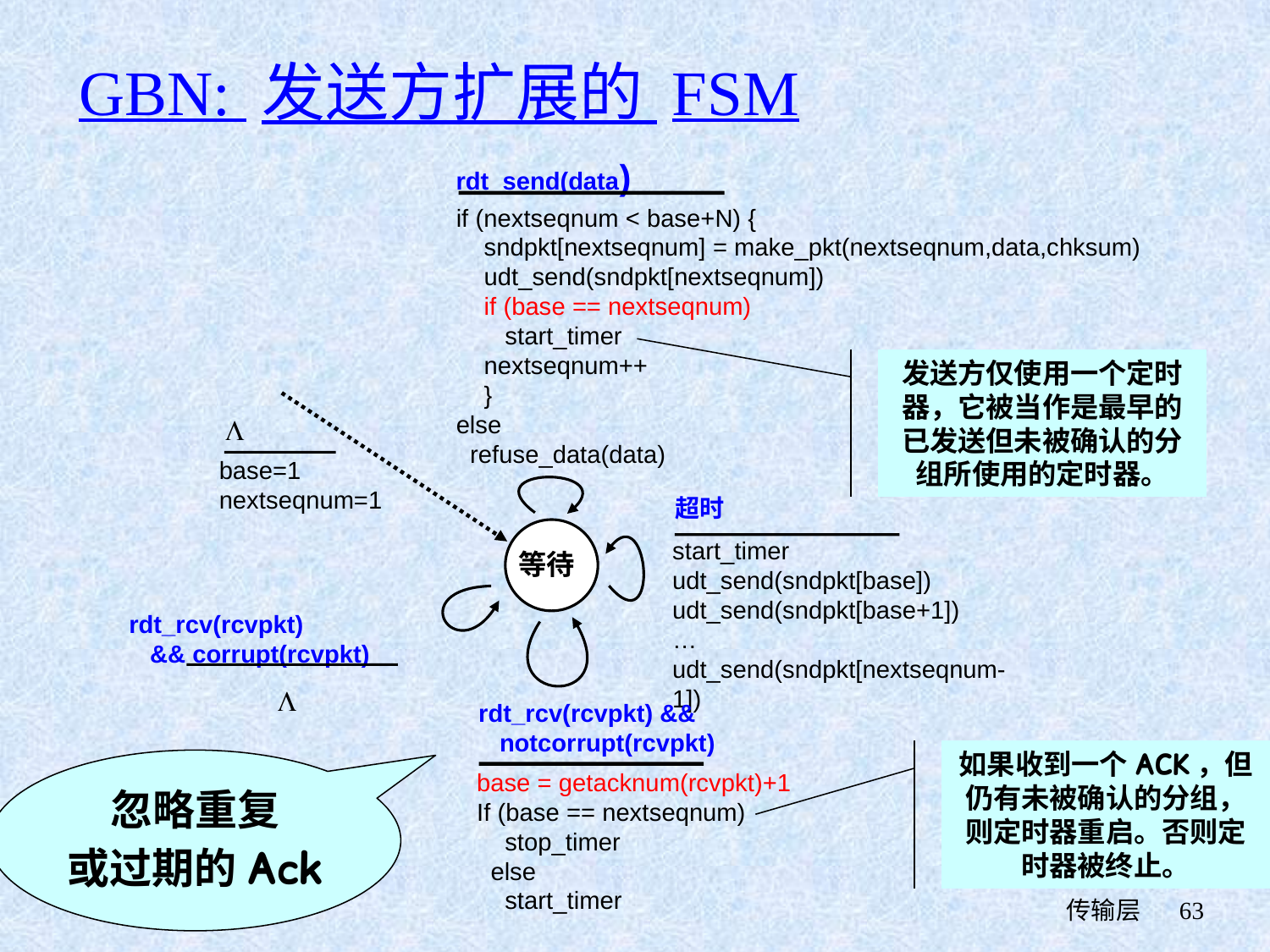

# GBN: 发送方扩展的 FSM
rdt_send(data)

if (nextseqnum < base+N) {
    sndpkt[nextseqnum] = make_pkt(nextseqnum,data,chksum)
    udt_send(sndpkt[nextseqnum])
    if (base == nextseqnum)
       start_timer
    nextseqnum++
    }
else
  refuse_data(data)
发送方仅使用一个定时器，它被当作是最早的已发送但未被确认的分组所使用的定时器。

Λ

base=1
nextseqnum=1

超时

等待
start_timer
udt_send(sndpkt[base])
udt_send(sndpkt[base+1])
…
udt_send(sndpkt[nextseqnum-1])

rdt_rcv(rcvpkt)
   && corrupt(rcvpkt)

Λ
rdt_rcv(rcvpkt) &&
   notcorrupt(rcvpkt)

如果收到一个ACK，但仍有未被确认的分组，则定时器重启。否则定时器被终止。
忽略重复
或过期的Ack

base = getacknum(rcvpkt)+1
If (base == nextseqnum)
    stop_timer
  else
    start_timer

 传输层
63